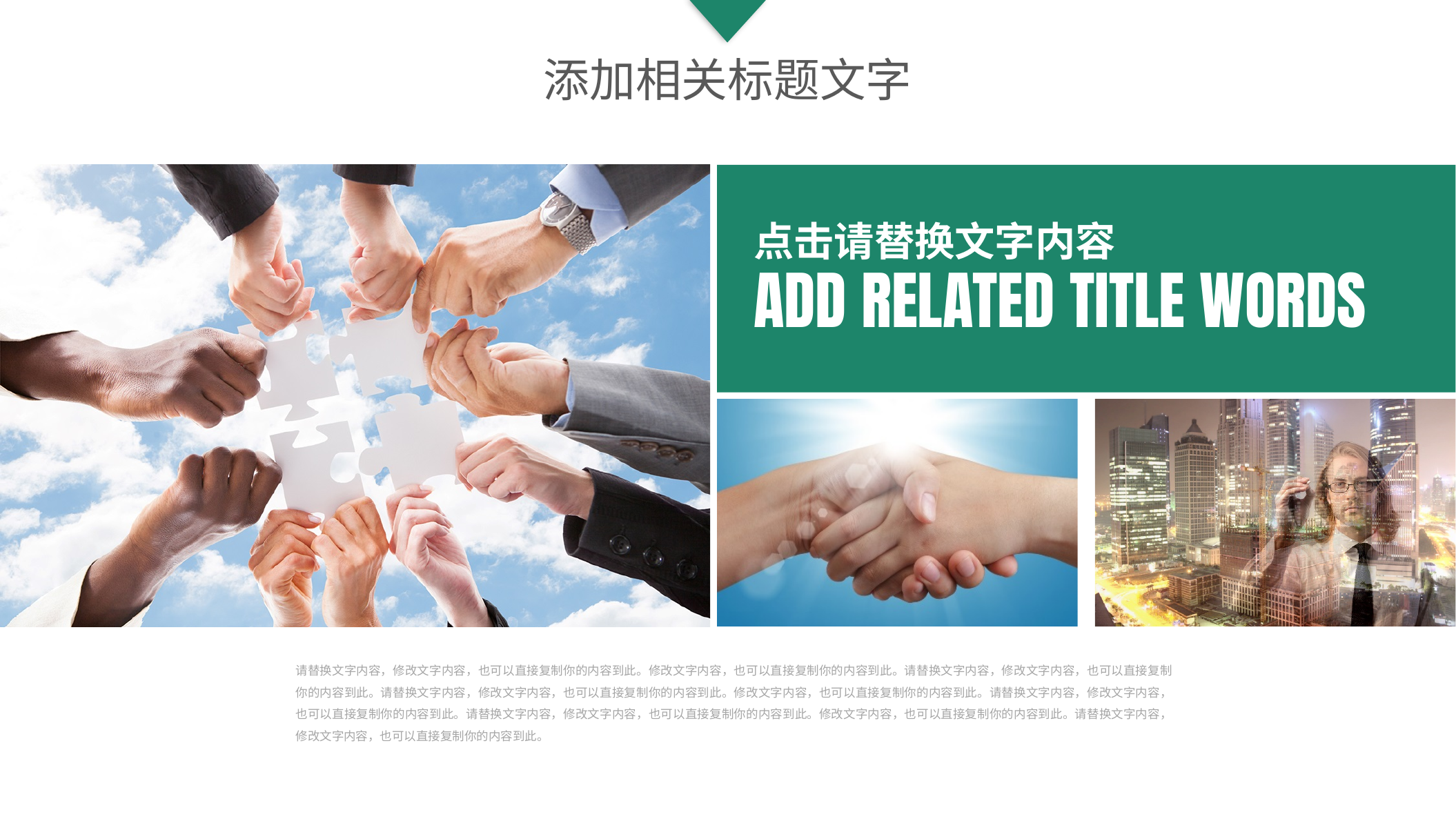

添加相关标题文字

点击请替换文字内容
ADD RELATED TITLE WORDS

请替换文字内容，修改文字内容，也可以直接复制你的内容到此。修改文字内容，也可以直接复制你的内容到此。请替换文字内容，修改文字内容，也可以直接复制你的内容到此。请替换文字内容，修改文字内容，也可以直接复制你的内容到此。修改文字内容，也可以直接复制你的内容到此。请替换文字内容，修改文字内容，也可以直接复制你的内容到此。请替换文字内容，修改文字内容，也可以直接复制你的内容到此。修改文字内容，也可以直接复制你的内容到此。请替换文字内容，修改文字内容，也可以直接复制你的内容到此。